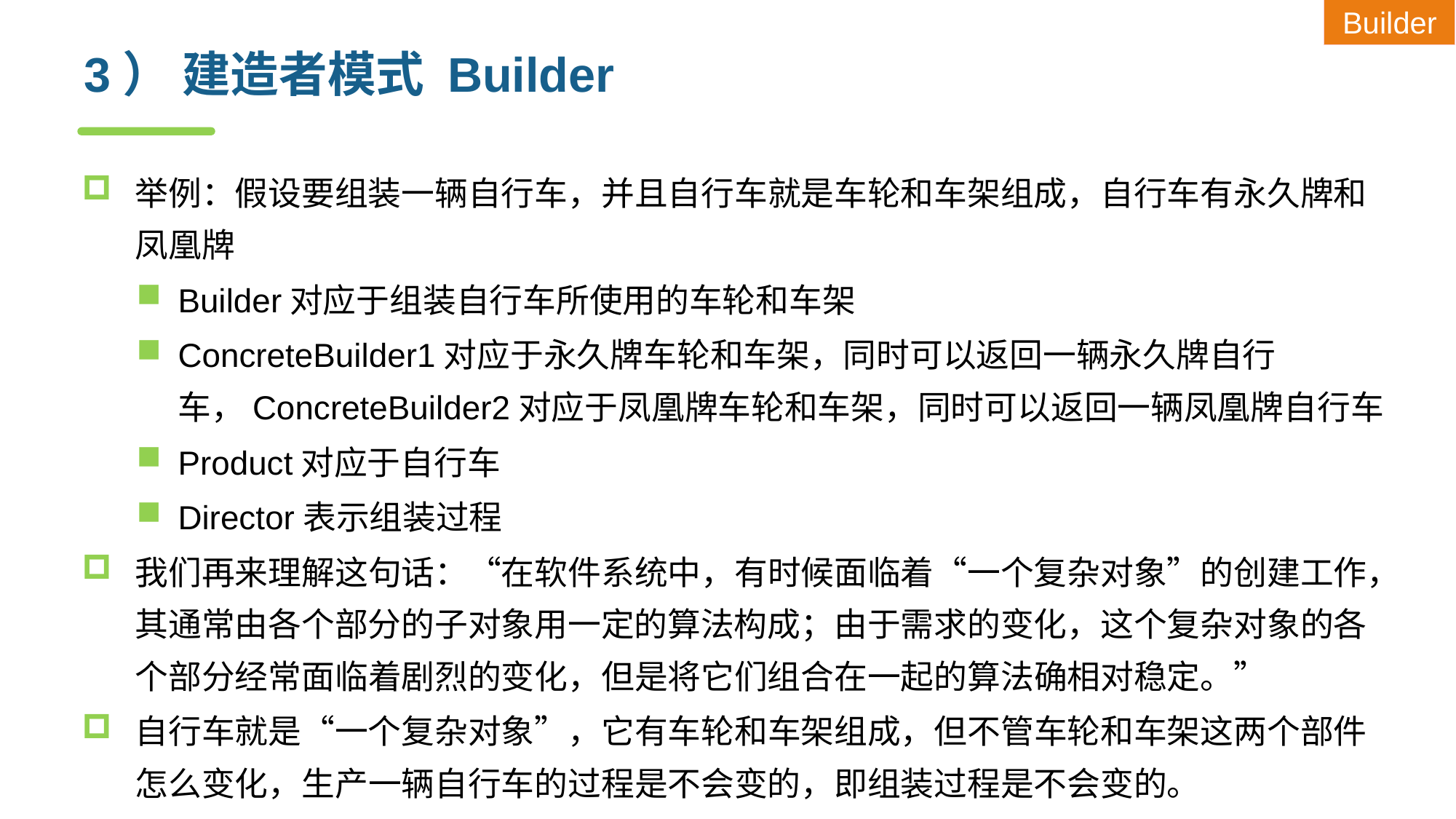

Builder
# 3） 建造者模式 Builder
举例：假设要组装一辆自行车，并且自行车就是车轮和车架组成，自行车有永久牌和凤凰牌
Builder对应于组装自行车所使用的车轮和车架
ConcreteBuilder1对应于永久牌车轮和车架，同时可以返回一辆永久牌自行车，ConcreteBuilder2对应于凤凰牌车轮和车架，同时可以返回一辆凤凰牌自行车
Product对应于自行车
Director表示组装过程
我们再来理解这句话：“在软件系统中，有时候面临着“一个复杂对象”的创建工作，其通常由各个部分的子对象用一定的算法构成；由于需求的变化，这个复杂对象的各个部分经常面临着剧烈的变化，但是将它们组合在一起的算法确相对稳定。”
自行车就是“一个复杂对象”，它有车轮和车架组成，但不管车轮和车架这两个部件怎么变化，生产一辆自行车的过程是不会变的，即组装过程是不会变的。
48